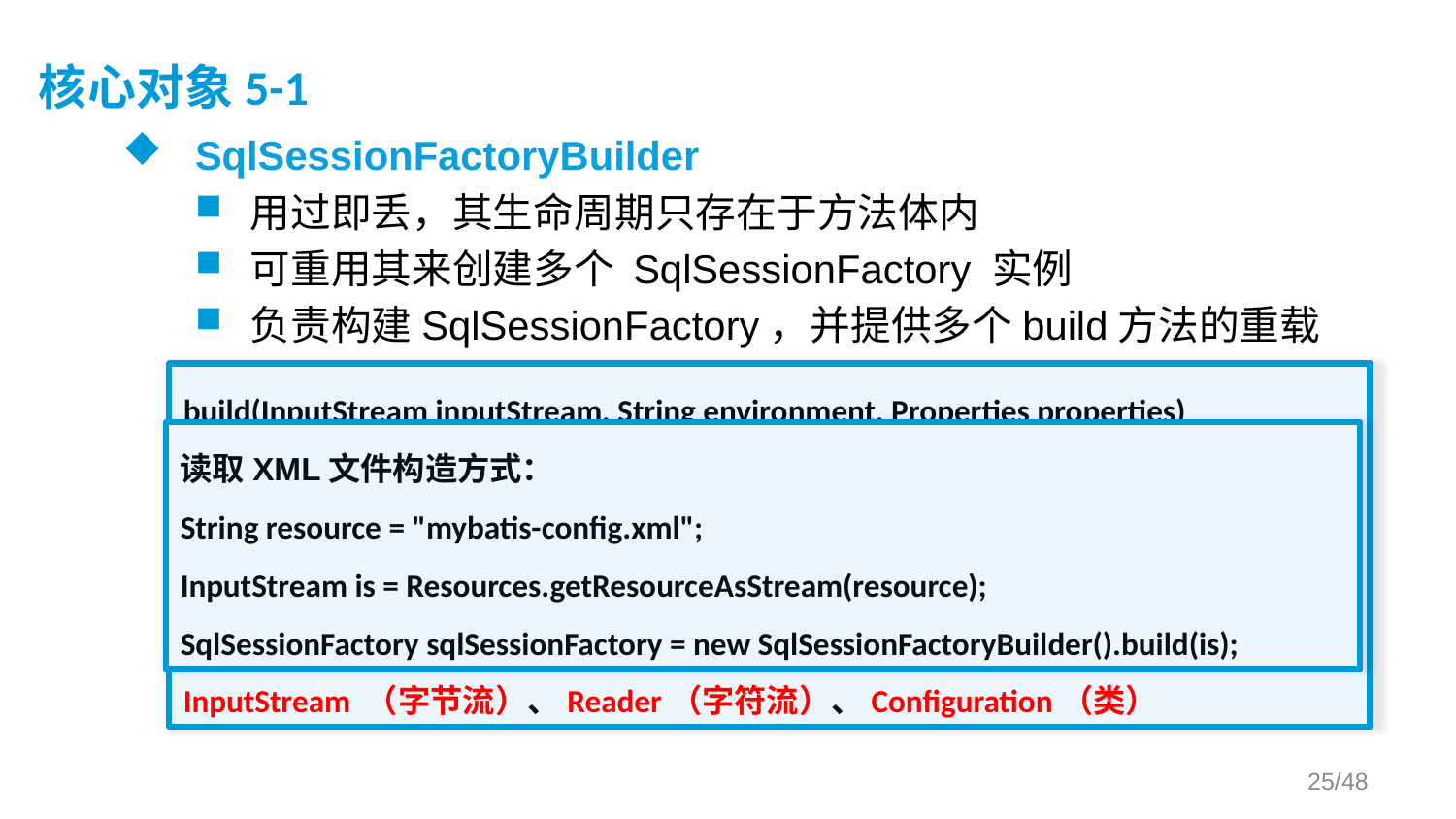

# 核心对象5-1
SqlSessionFactoryBuilder
用过即丢，其生命周期只存在于方法体内
可重用其来创建多个 SqlSessionFactory 实例
负责构建SqlSessionFactory，并提供多个build方法的重载
build(InputStream inputStream, String environment, Properties properties)
build(Reader reader, String environment, Properties properties)
build(Configuration config)

配置信息以三种形式提供给SqlSessionFactory的build方法：
InputStream （字节流）、Reader（字符流）、Configuration（类）
读取XML文件构造方式：
String resource = "mybatis-config.xml";
InputStream is = Resources.getResourceAsStream(resource);
SqlSessionFactory sqlSessionFactory = new SqlSessionFactoryBuilder().build(is);
25/48